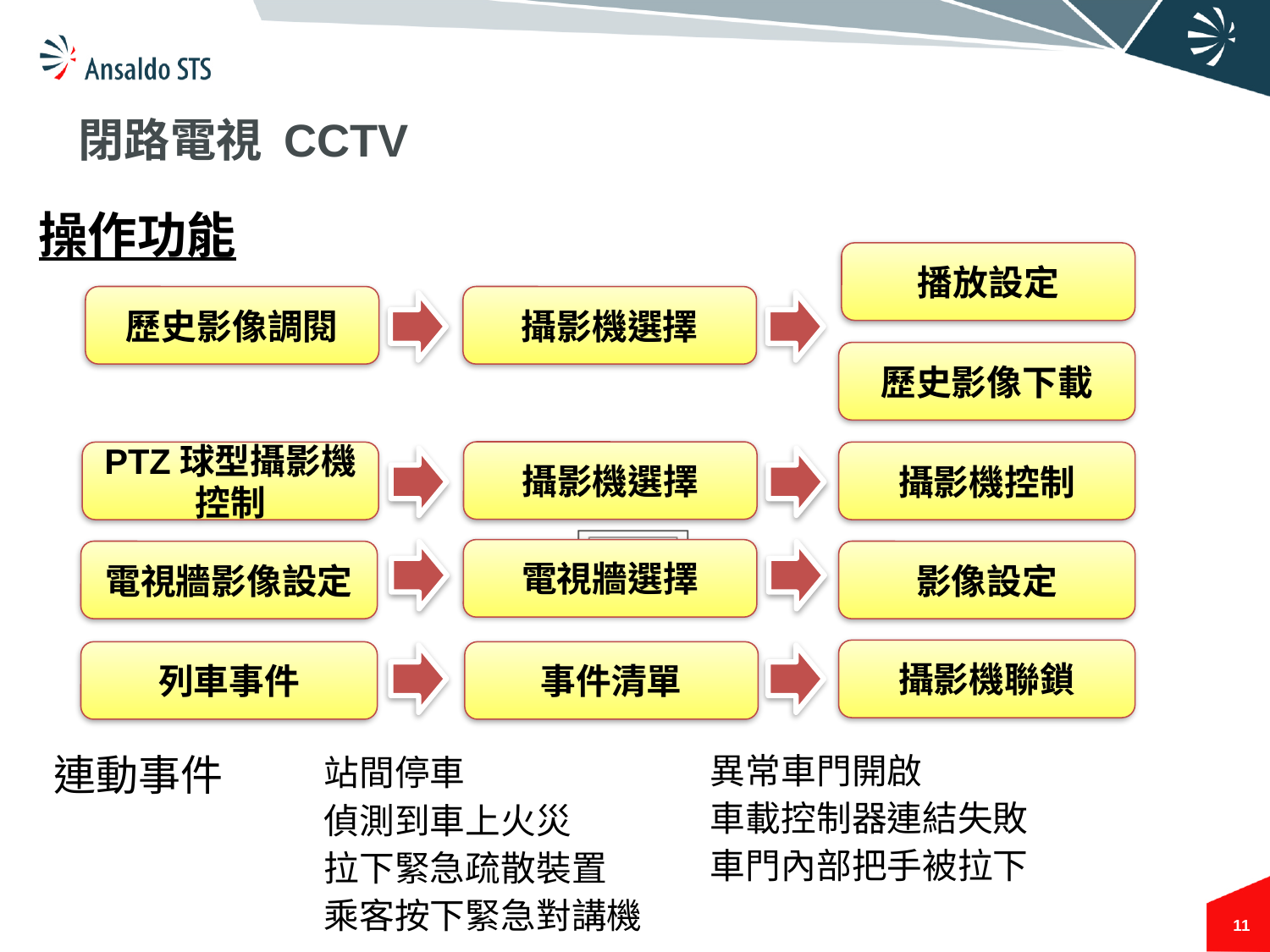

# 閉路電視 CCTV

操作功能

播放設定
歷史影像調閱
攝影機選擇

歷史影像下載
攝影機選擇
PTZ球型攝影機控制
攝影機控制

電視牆選擇
影像設定
電視牆影像設定

攝影機聯鎖
列車事件
事件清單

連動事件
異常車門開啟
車載控制器連結失敗
車門內部把手被拉下
站間停車
偵測到車上火災
拉下緊急疏散裝置
乘客按下緊急對講機
11